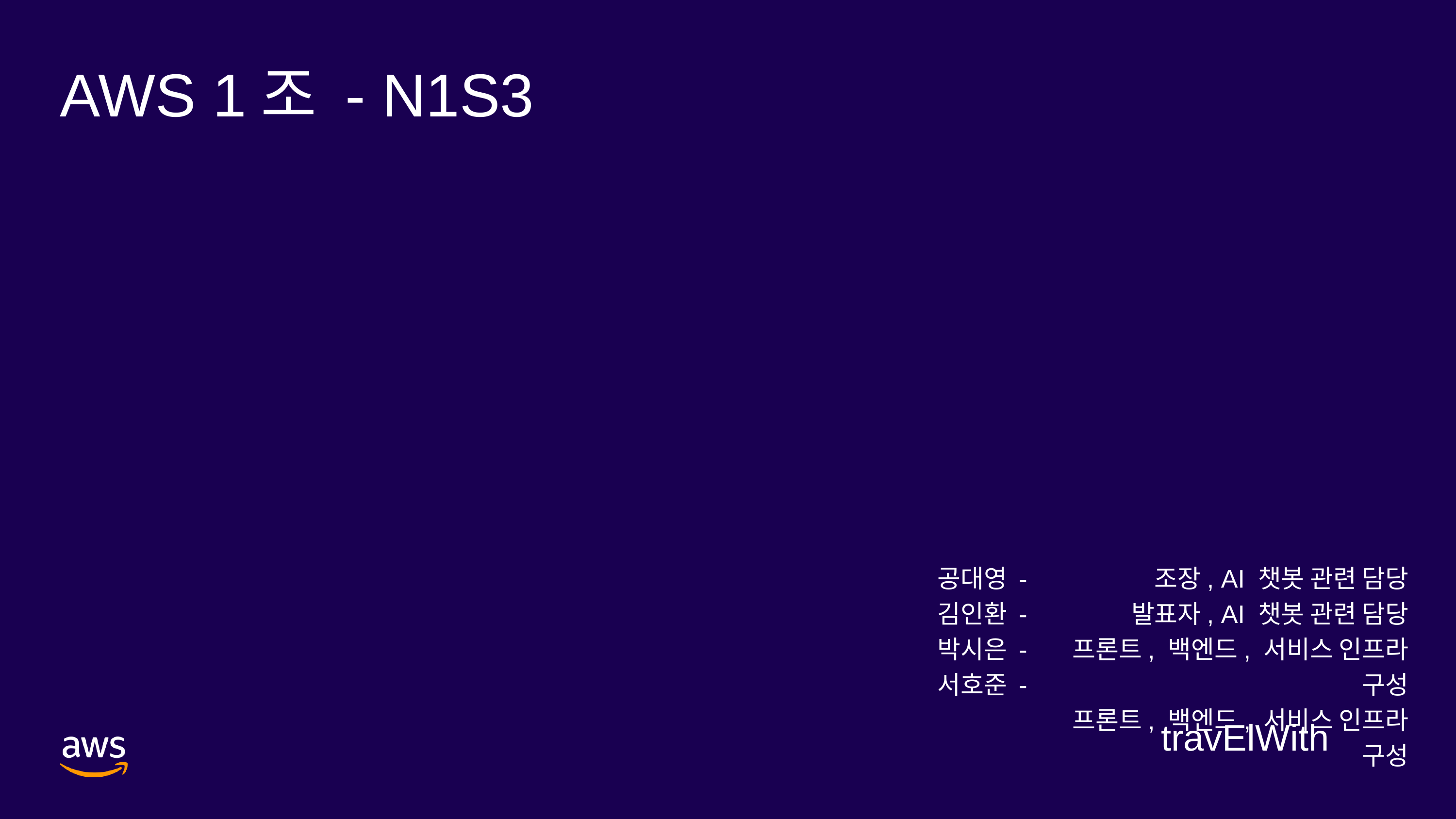

AWS 1조 - N1S3
공대영 -
김인환 -
박시은 -
서호준 -
조장, AI 챗봇 관련 담당
발표자, AI 챗봇 관련 담당
프론트, 백엔드, 서비스 인프라 구성
프론트, 백엔드, 서비스 인프라 구성
travElWith